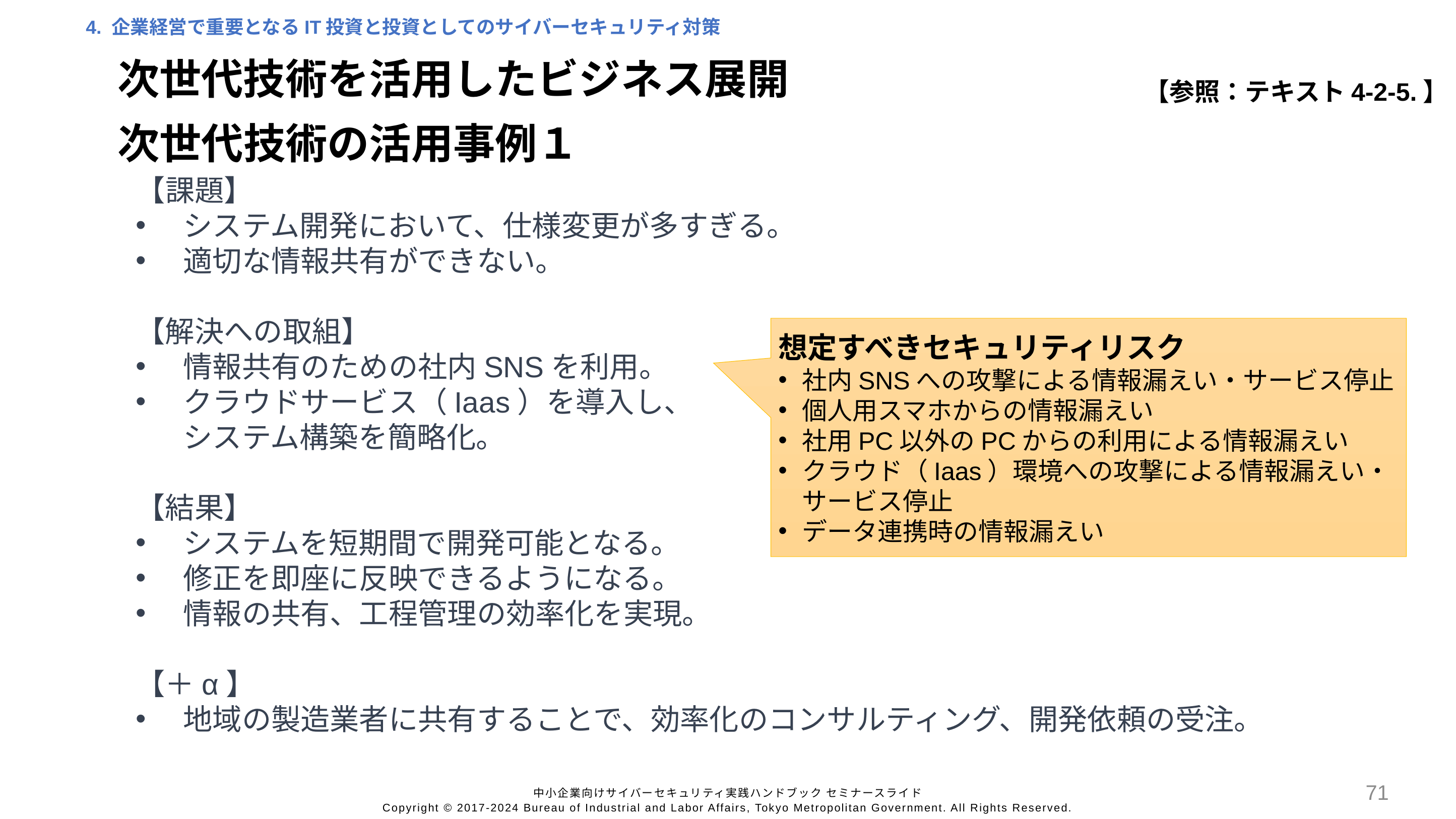

4. 企業経営で重要となるIT投資と投資としてのサイバーセキュリティ対策
次世代技術を活用したビジネス展開
【参照：テキスト4-2-5.】
次世代技術の活用事例１
【課題】
システム開発において、仕様変更が多すぎる。
適切な情報共有ができない。

【解決への取組】
情報共有のための社内SNSを利用。
クラウドサービス（Iaas）を導入し、
システム構築を簡略化。

【結果】
システムを短期間で開発可能となる。
修正を即座に反映できるようになる。
情報の共有、工程管理の効率化を実現。

【＋α】
地域の製造業者に共有することで、効率化のコンサルティング、開発依頼の受注。

想定すべきセキュリティリスク
社内SNSへの攻撃による情報漏えい・サービス停止
個人用スマホからの情報漏えい
社用PC以外のPCからの利用による情報漏えい
クラウド（Iaas）環境への攻撃による情報漏えい・
サービス停止
データ連携時の情報漏えい
71